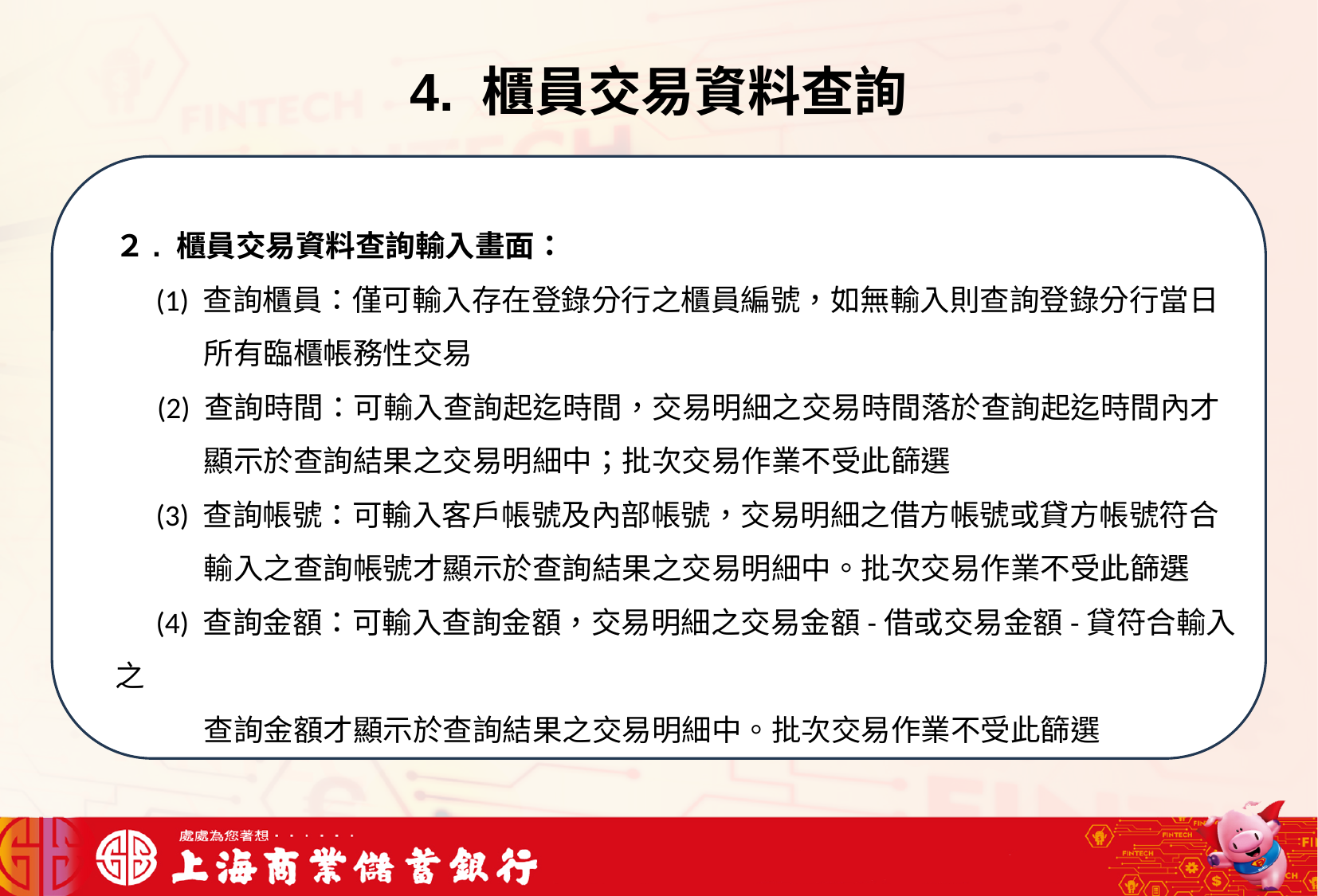

# 4. 櫃員交易資料查詢
我們可以將信用卡相關資料存在一個檔案中，將這些檔案中的文字進行詞向量的轉換，把文字轉成數字向量存在向量資料庫中，透過檢索器在向量資料庫搜尋與用戶問題最接近的資訊，透過生成器，生成最合適的答案回覆用戶
２. 櫃員交易資料查詢輸入畫面：
      (1) 查詢櫃員：僅可輸入存在登錄分行之櫃員編號，如無輸入則查詢登錄分行當日
            所有臨櫃帳務性交易
     (2) 查詢時間：可輸入查詢起迄時間，交易明細之交易時間落於查詢起迄時間內才
            顯示於查詢結果之交易明細中；批次交易作業不受此篩選
      (3) 查詢帳號：可輸入客戶帳號及內部帳號，交易明細之借方帳號或貸方帳號符合
            輸入之查詢帳號才顯示於查詢結果之交易明細中。批次交易作業不受此篩選
      (4) 查詢金額：可輸入查詢金額，交易明細之交易金額-借或交易金額-貸符合輸入之
            查詢金額才顯示於查詢結果之交易明細中。批次交易作業不受此篩選